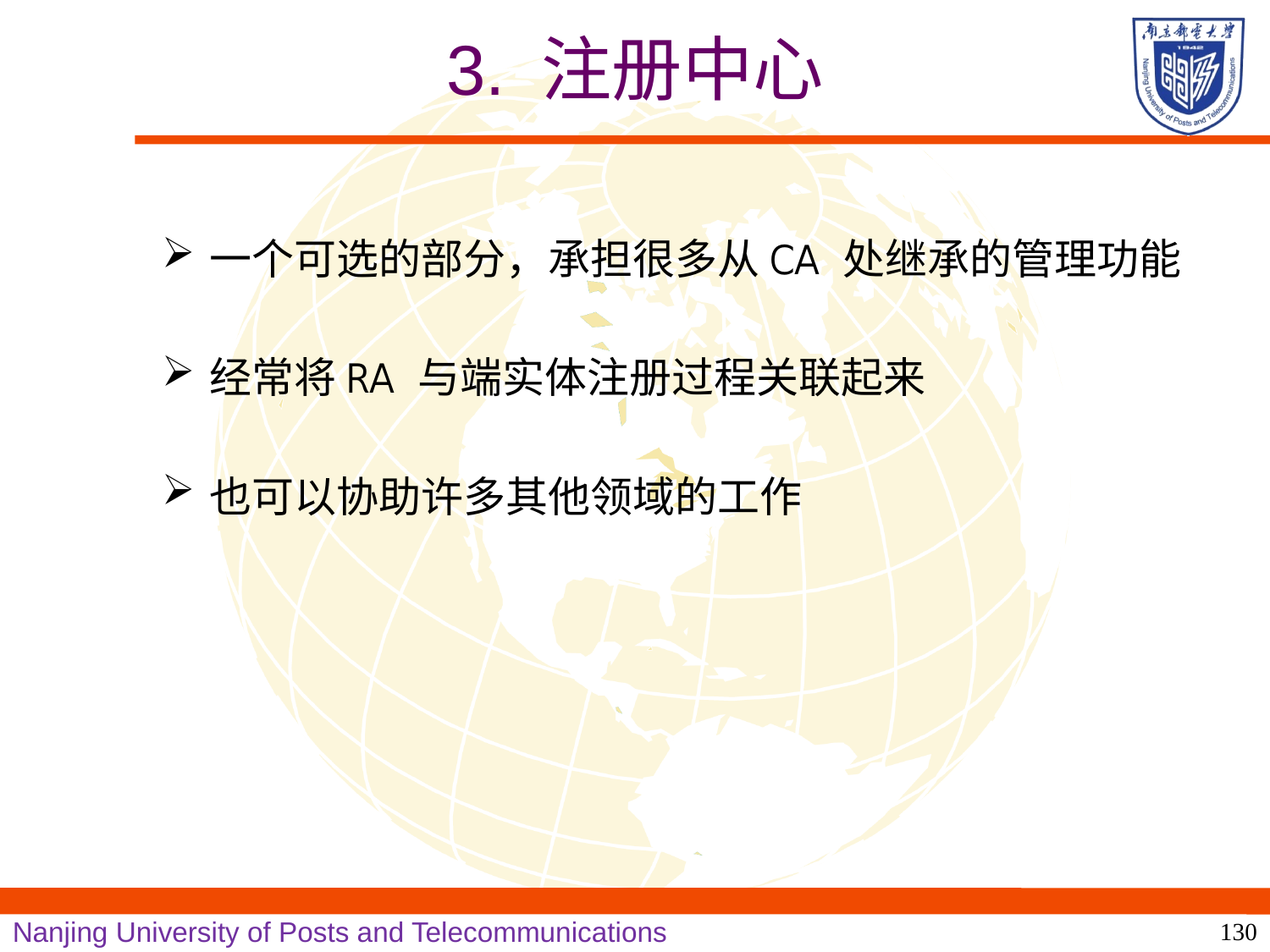

# 3. 注册中心
一个可选的部分，承担很多从CA 处继承的管理功能
经常将RA 与端实体注册过程关联起来
也可以协助许多其他领域的工作
130